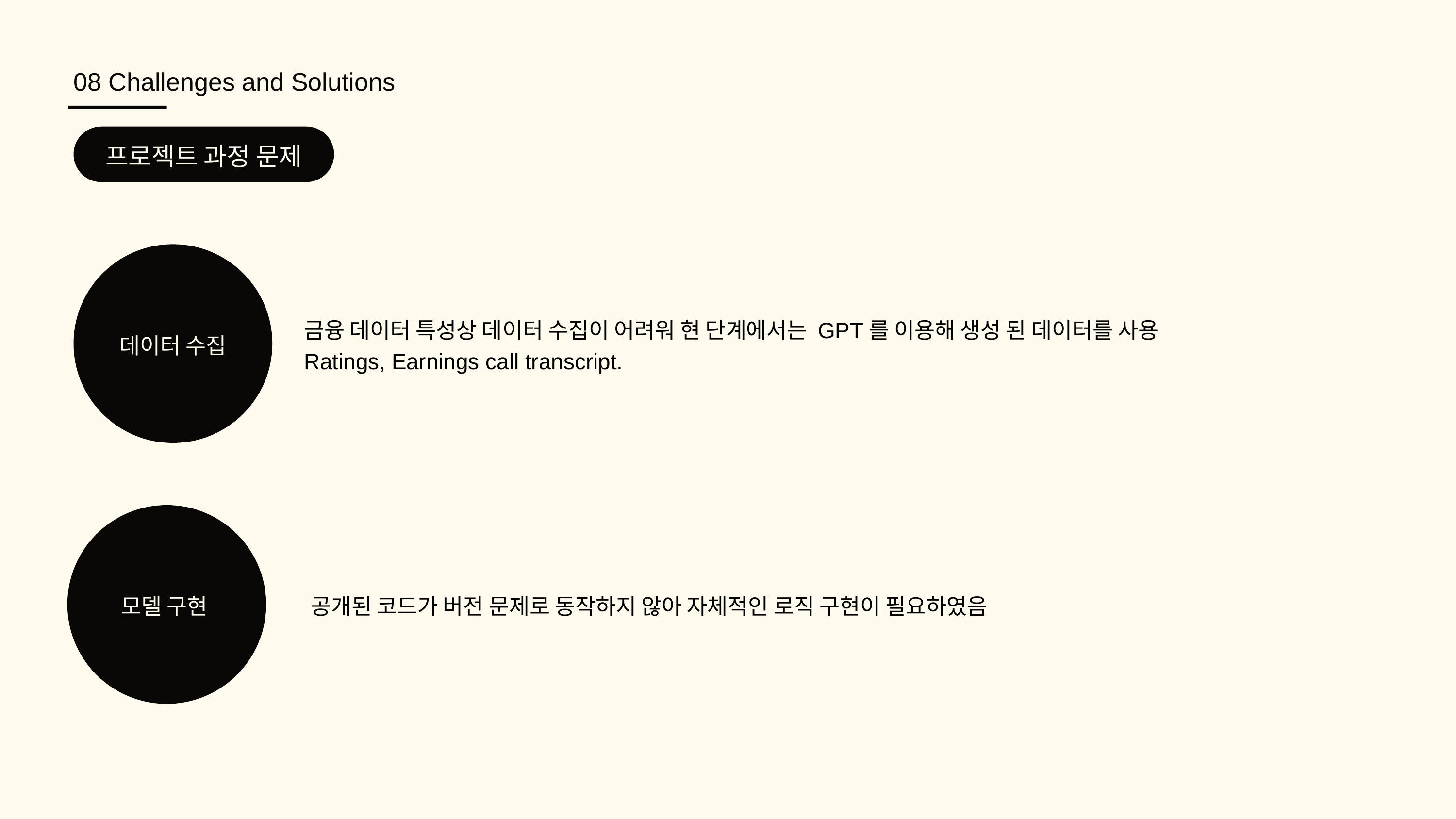

08 Challenges and Solutions

프로젝트 과정 문제

금융 데이터 특성상 데이터 수집이 어려워 현 단계에서는 GPT를 이용해 생성 된 데이터를 사용
Ratings, Earnings call transcript.
데이터 수집

모델 구현
공개된 코드가 버전 문제로 동작하지 않아 자체적인 로직 구현이 필요하였음